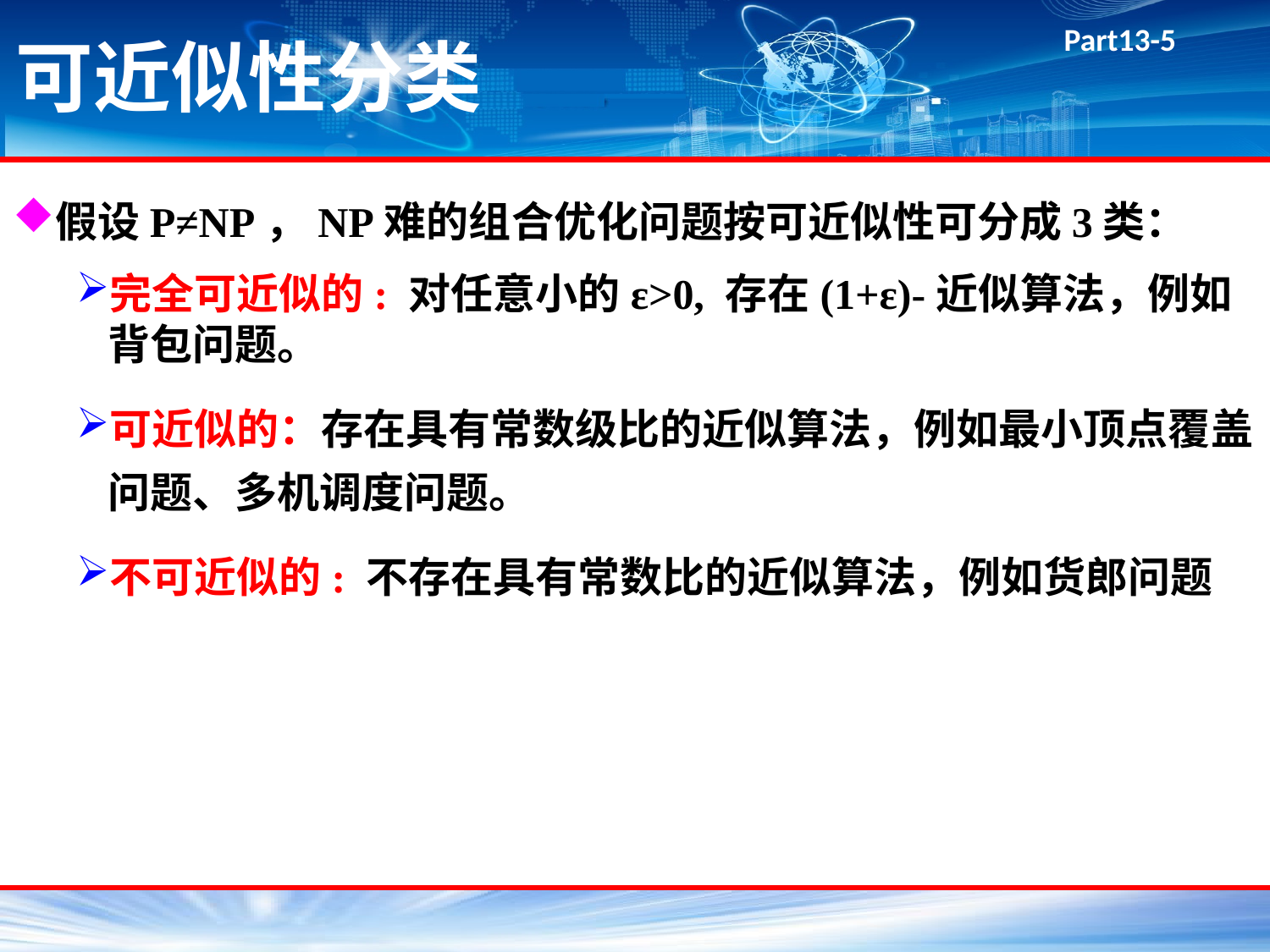

# 可近似性分类
假设P≠NP，NP难的组合优化问题按可近似性可分成3类：
完全可近似的: 对任意小的ε>0, 存在(1+ε)-近似算法，例如背包问题。
可近似的：存在具有常数级比的近似算法，例如最小顶点覆盖问题、多机调度问题。
不可近似的: 不存在具有常数比的近似算法，例如货郎问题